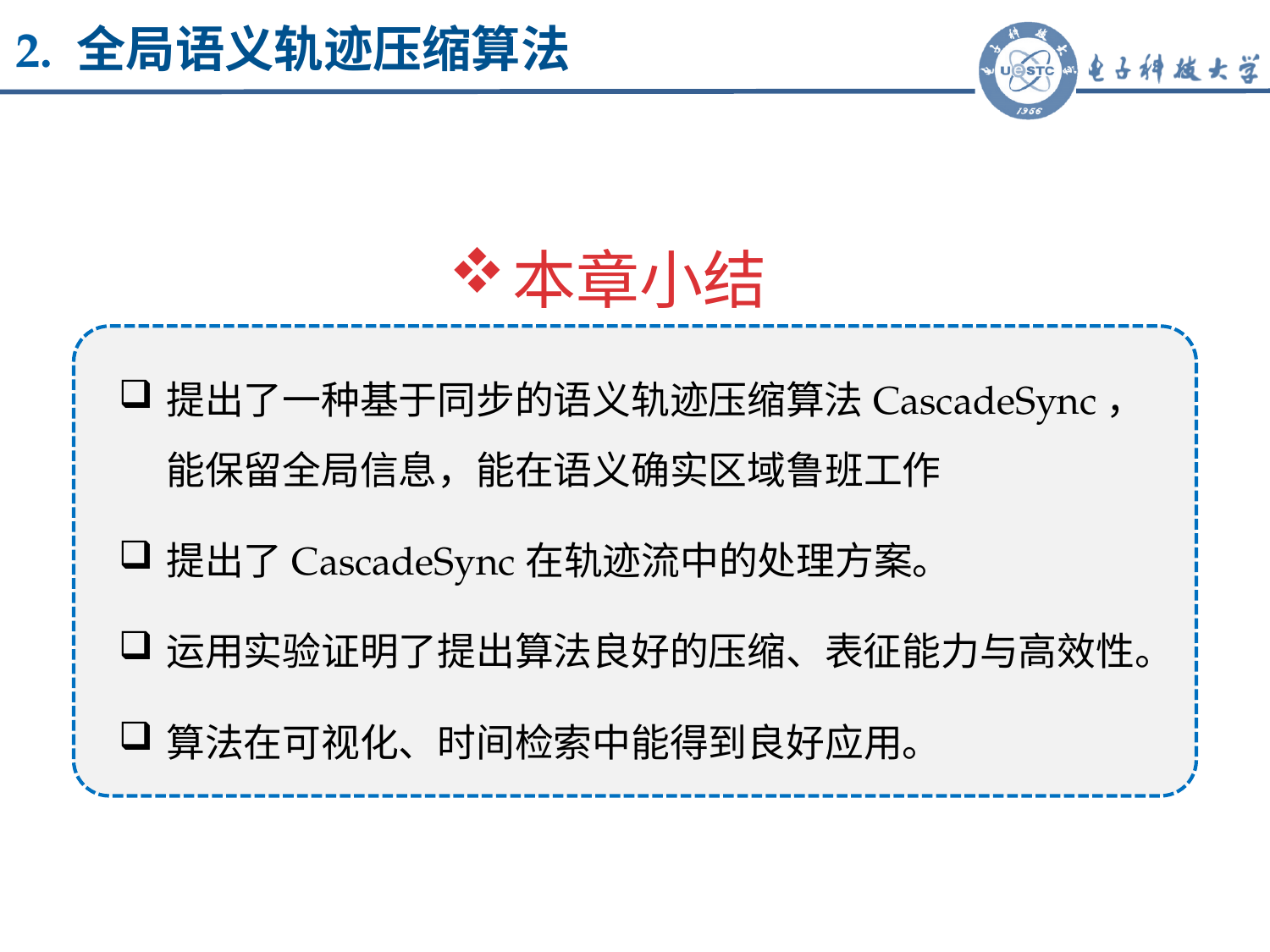

2. 全局语义轨迹压缩算法

本章小结

提出了一种基于同步的语义轨迹压缩算法CascadeSync，能保留全局信息，能在语义确实区域鲁班工作
提出了CascadeSync在轨迹流中的处理方案。
运用实验证明了提出算法良好的压缩、表征能力与高效性。
算法在可视化、时间检索中能得到良好应用。